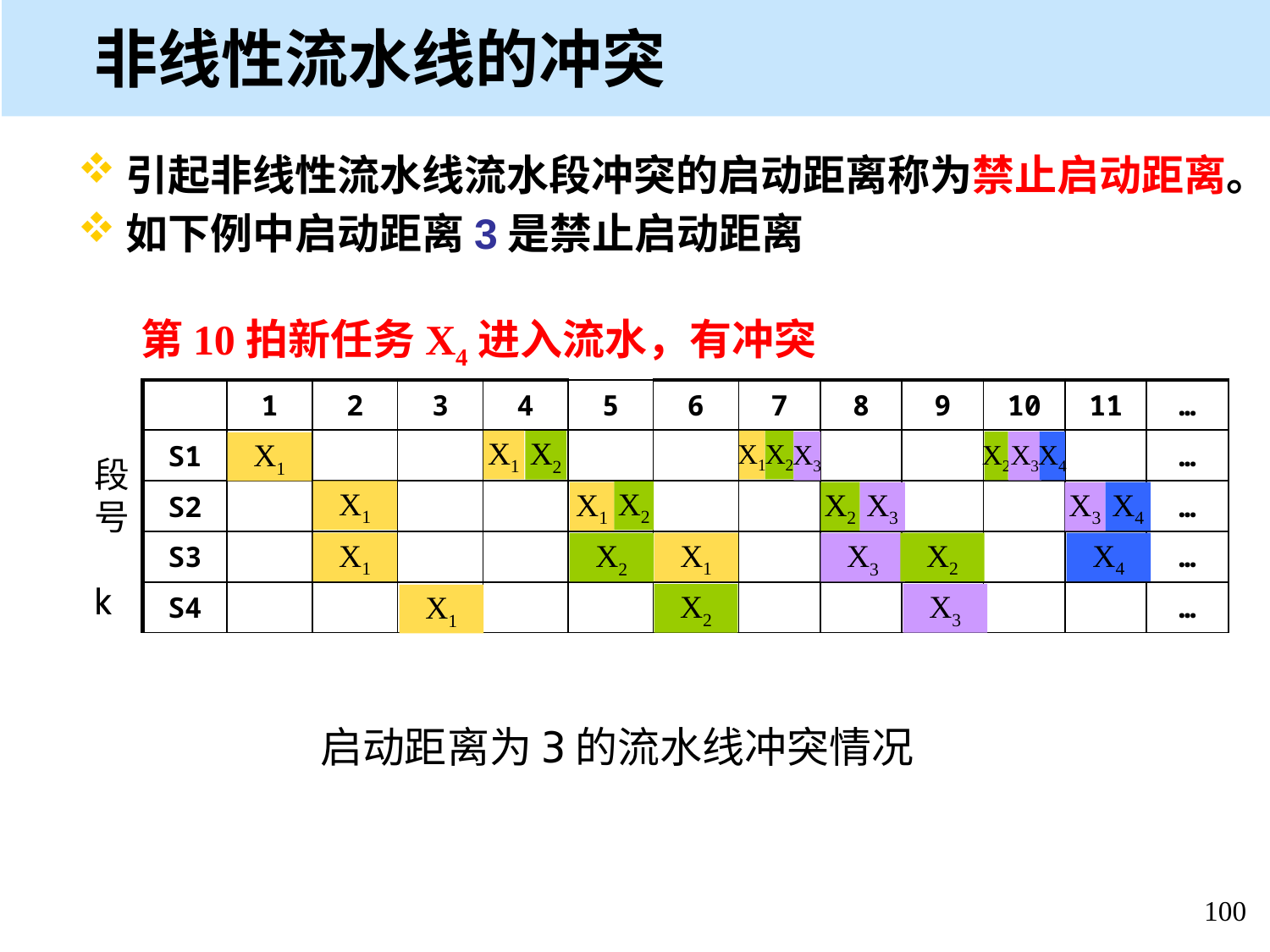

非线性流水线的冲突
引起非线性流水线流水段冲突的启动距离称为禁止启动距离。
如下例中启动距离3是禁止启动距离
第10拍新任务X4进入流水，有冲突
|  | 1 | 2 | 3 | 4 | 5 | 6 | 7 | 8 | 9 | 10 | 11 | … |
| --- | --- | --- | --- | --- | --- | --- | --- | --- | --- | --- | --- | --- |
| S1 |  |  |  |  |  |  |  |  |  |  |  | … |
| S2 |  |  |  |  |  |  |  |  |  |  |  | … |
| S3 |  |  |  |  |  |  |  |  |  |  |  | … |
| S4 |  |  |  |  |  |  |  |  |  |  |  | … |
X1
X1
X2
X2
X3
X2
X3
X4
X1
段号 k
X1
X2
X1
X2
X4
X3
X3
X1
X1
X2
X4
X2
X3
X2
X3
X1
启动距离为3的流水线冲突情况